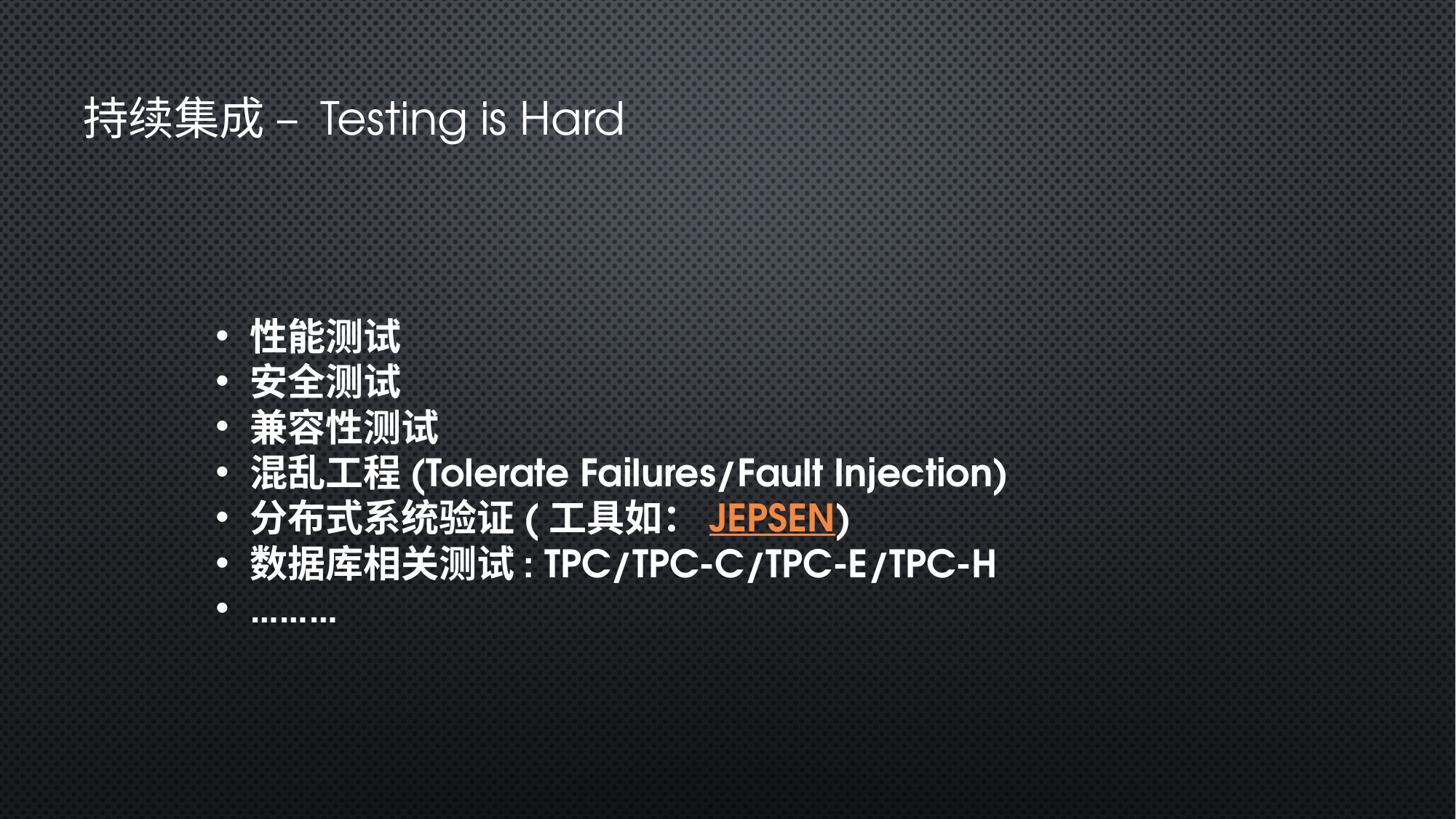

持续集成 – Testing is Hard
性能测试
安全测试
兼容性测试
混乱工程(Tolerate Failures/Fault Injection)
分布式系统验证(工具如：JEPSEN)
数据库相关测试: TPC/TPC-C/TPC-E/TPC-H
………